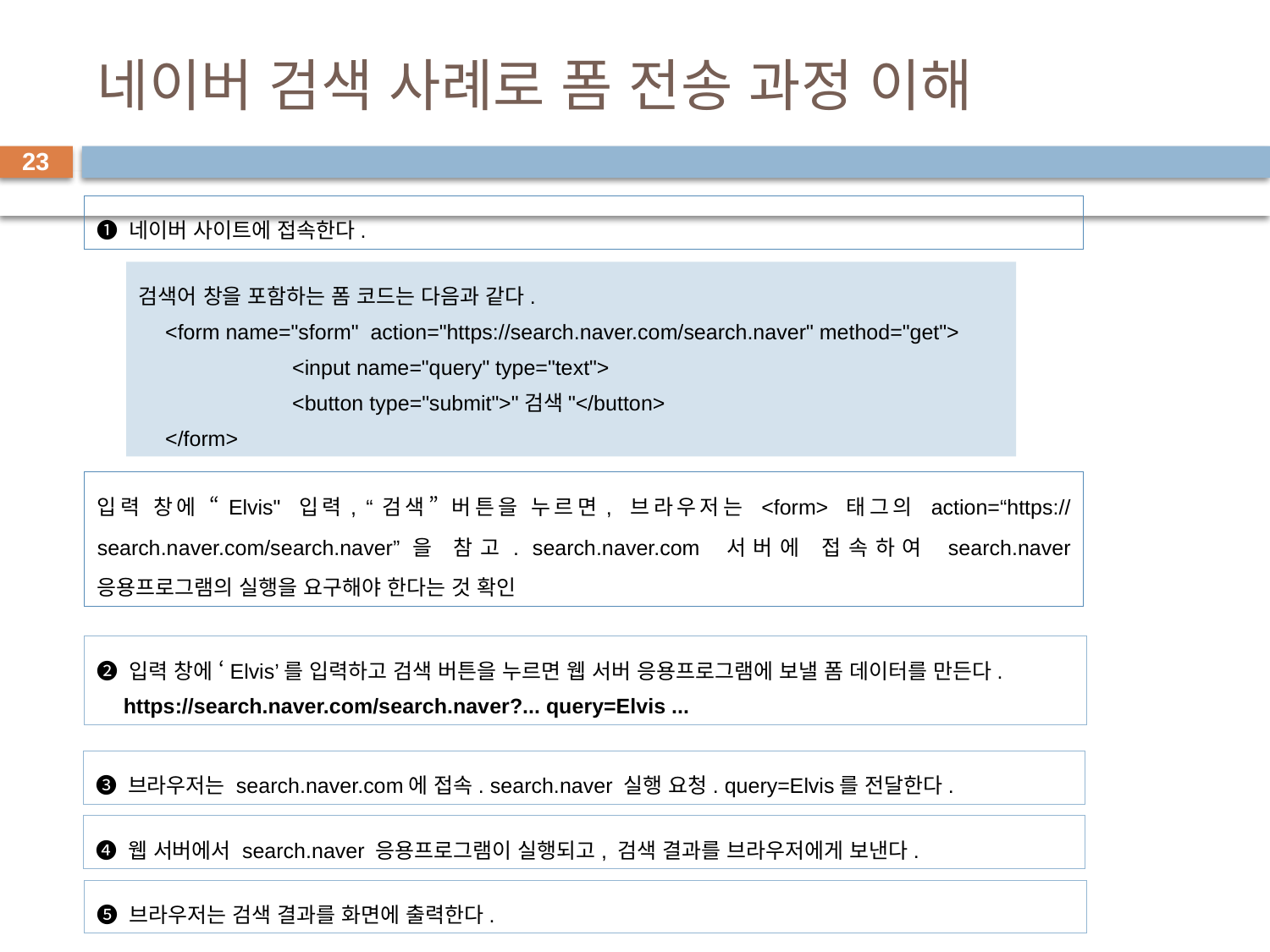

# 네이버 검색 사례로 폼 전송 과정 이해
23
❶ 네이버 사이트에 접속한다.
검색어 창을 포함하는 폼 코드는 다음과 같다.
<form name="sform"  action="https://search.naver.com/search.naver" method="get">
	<input name="query" type="text">
	<button type="submit">"검색"</button>
</form>
입력 창에 “Elvis" 입력, “검색” 버튼을 누르면, 브라우저는 <form> 태그의 action=“https://search.naver.com/search.naver”을 참고. search.naver.com 서버에 접속하여 search.naver 응용프로그램의 실행을 요구해야 한다는 것 확인
❷ 입력 창에 ‘Elvis’를 입력하고 검색 버튼을 누르면 웹 서버 응용프로그램에 보낼 폼 데이터를 만든다.
https://search.naver.com/search.naver?... query=Elvis ...
❸ 브라우저는 search.naver.com에 접속. search.naver 실행 요청. query=Elvis를 전달한다.
❹ 웹 서버에서 search.naver 응용프로그램이 실행되고, 검색 결과를 브라우저에게 보낸다.
❺ 브라우저는 검색 결과를 화면에 출력한다.